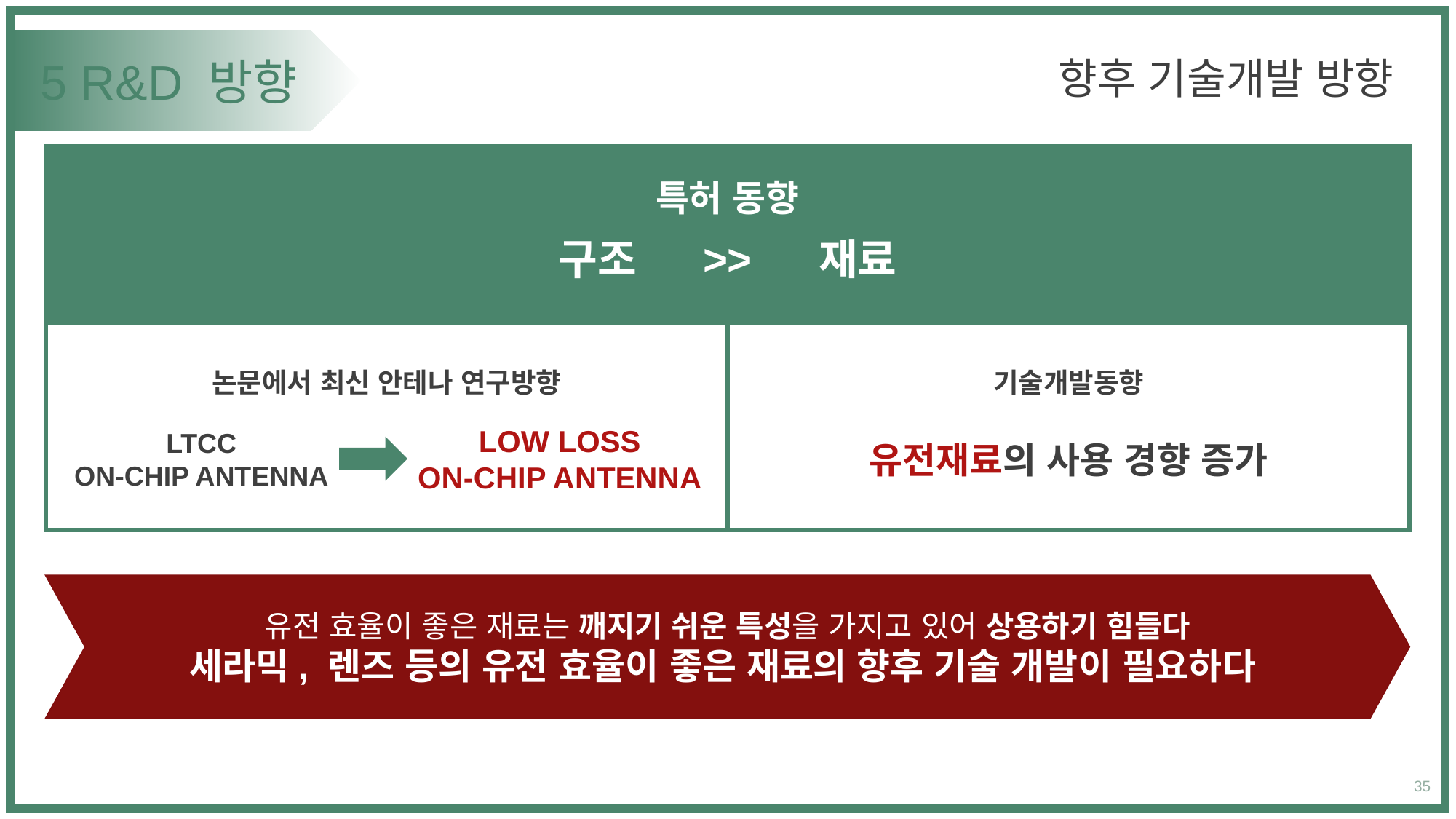

향후 기술개발 방향
# 5 R&D 방향

특허 동향
구조
>>
재료

논문에서 최신 안테나 연구방향
기술개발동향
LOW LOSS
ON-CHIP ANTENNA
LTCC
ON-CHIP ANTENNA

유전재료의 사용 경향 증가

유전 효율이 좋은 재료는 깨지기 쉬운 특성을 가지고 있어 상용하기 힘들다
세라믹, 렌즈 등의 유전 효율이 좋은 재료의 향후 기술 개발이 필요하다
35